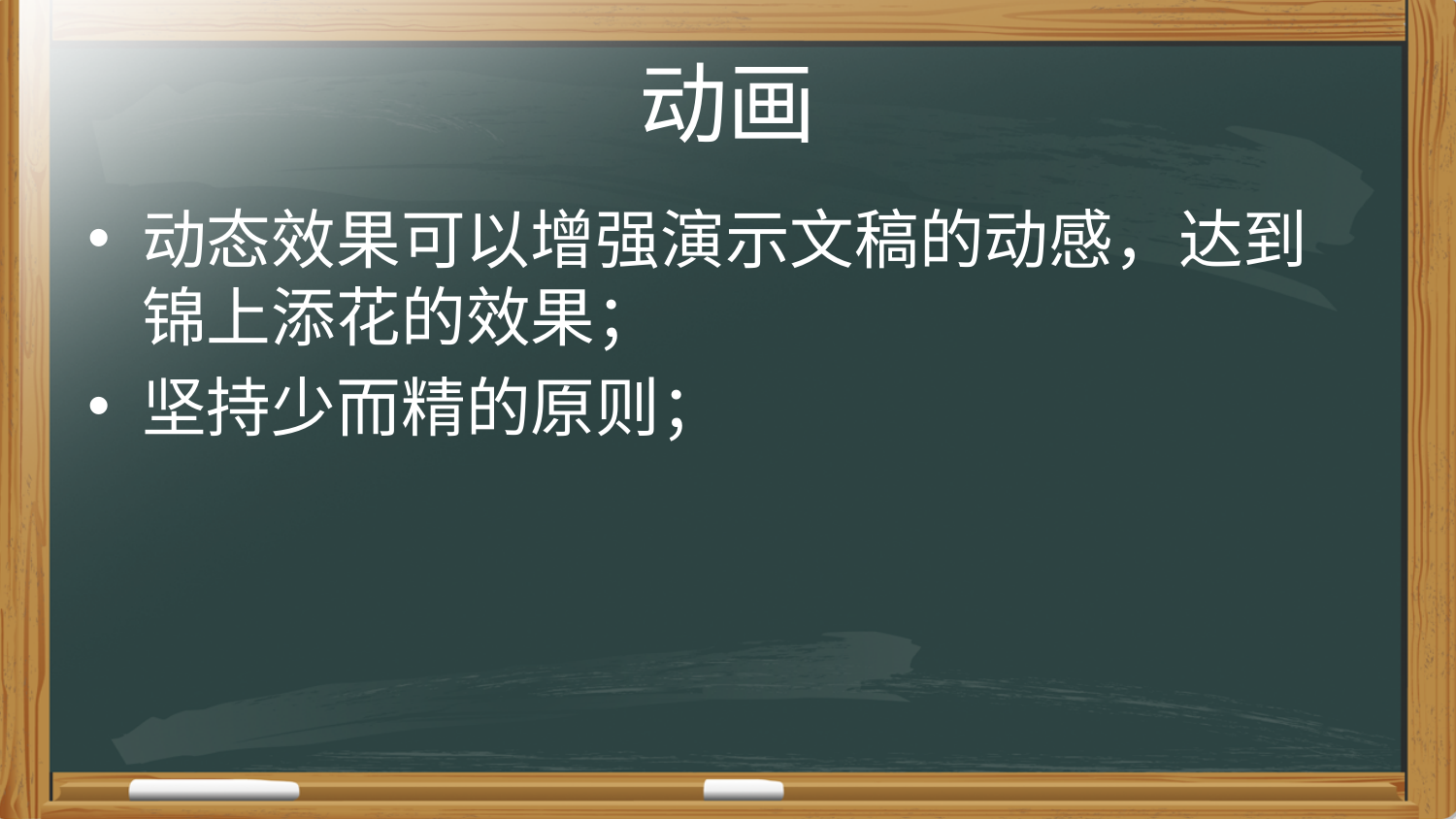

# 动画
动态效果可以增强演示文稿的动感，达到锦上添花的效果；
坚持少而精的原则；